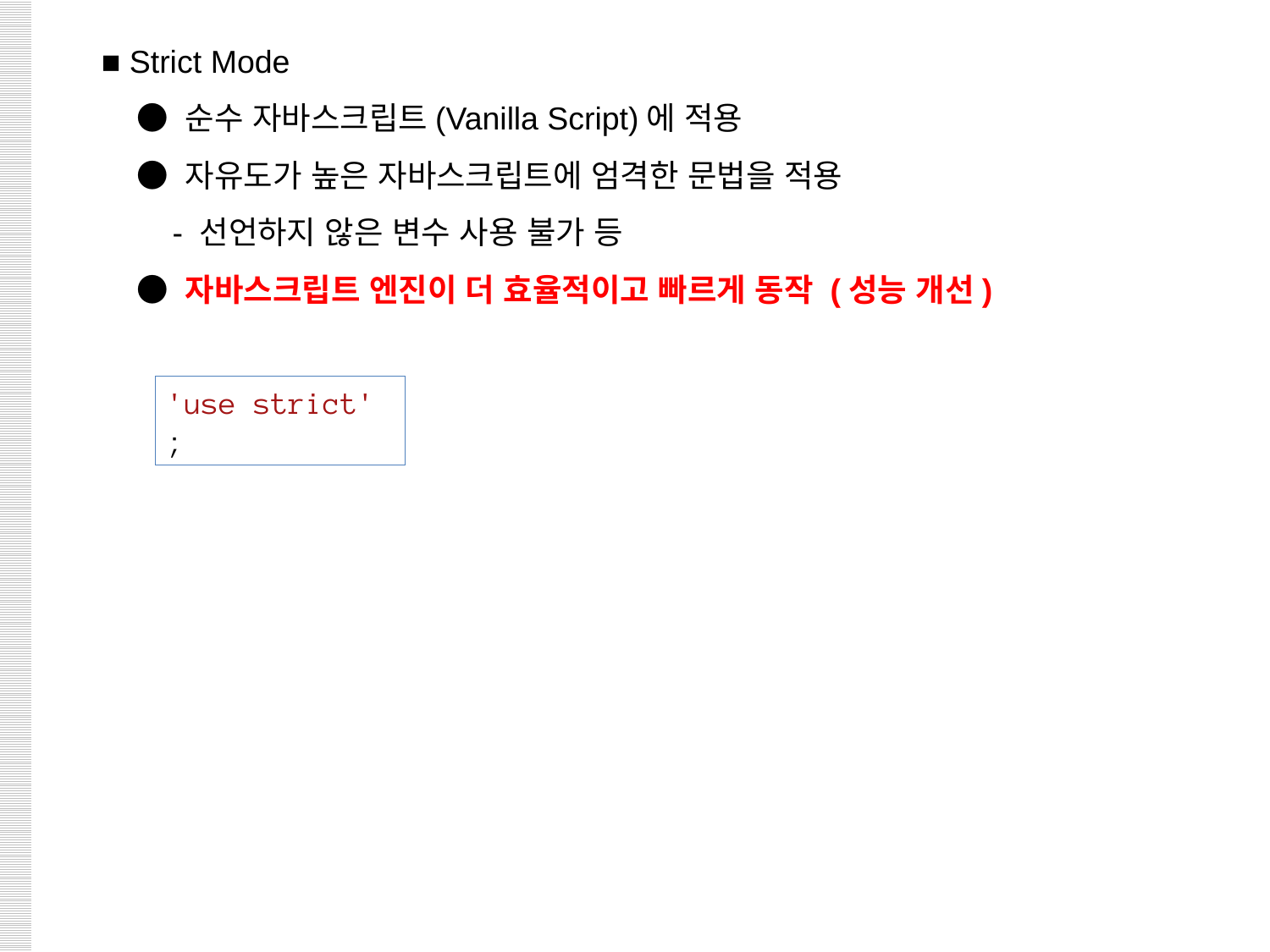

■ Strict Mode
    ● 순수 자바스크립트(Vanilla Script)에 적용
    ● 자유도가 높은 자바스크립트에 엄격한 문법을 적용
        - 선언하지 않은 변수 사용 불가 등
    ● 자바스크립트 엔진이 더 효율적이고 빠르게 동작 (성능 개선)
'use strict';